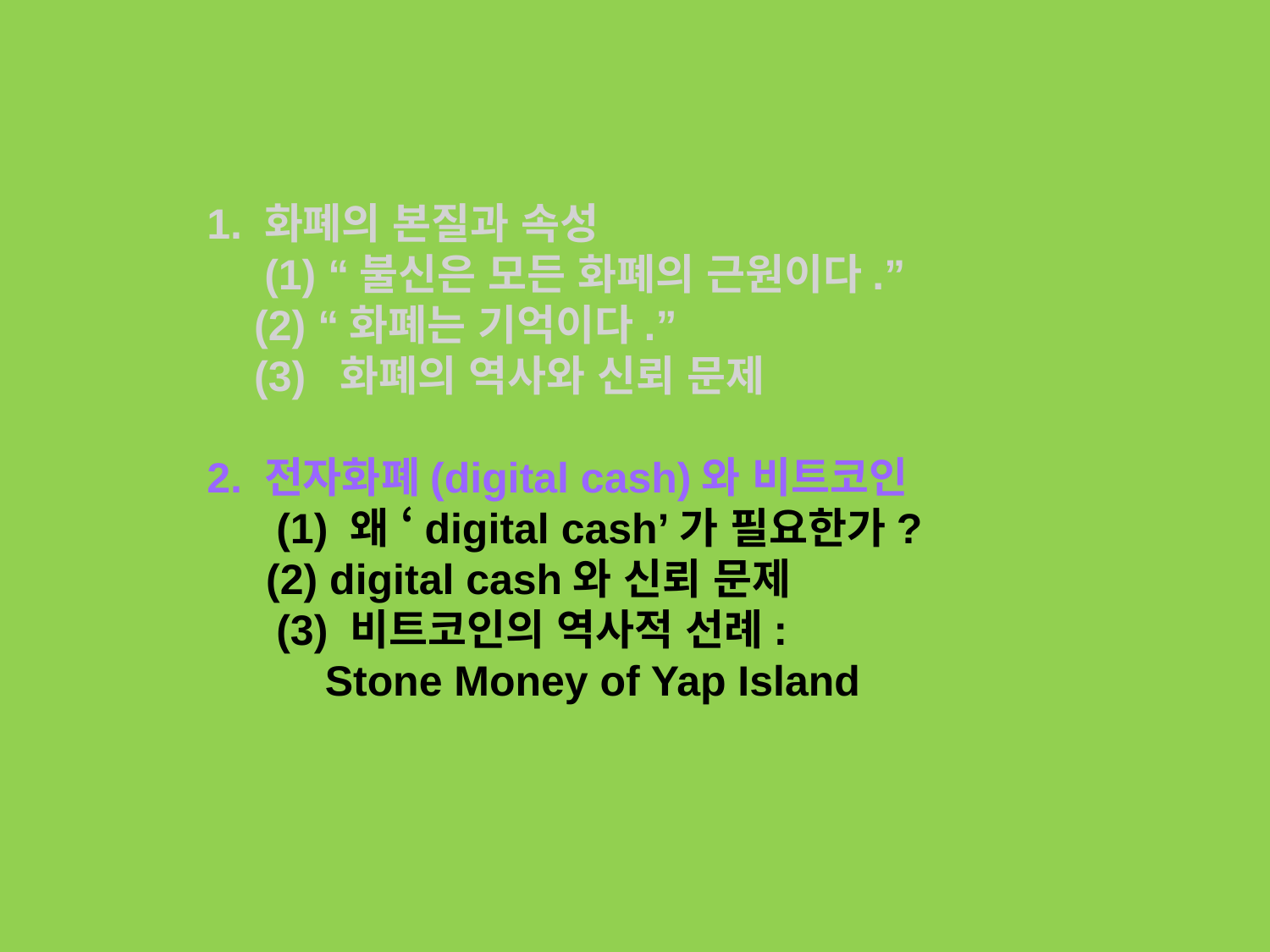

# 1. 화폐의 본질과 속성 (1) “불신은 모든 화폐의 근원이다.” (2) “화폐는 기억이다.” (3)  화폐의 역사와 신뢰 문제 2. 전자화폐(digital cash)와 비트코인 (1) 왜 ‘digital cash’가 필요한가? (2) digital cash와 신뢰 문제 (3) 비트코인의 역사적 선례: Stone Money of Yap Island